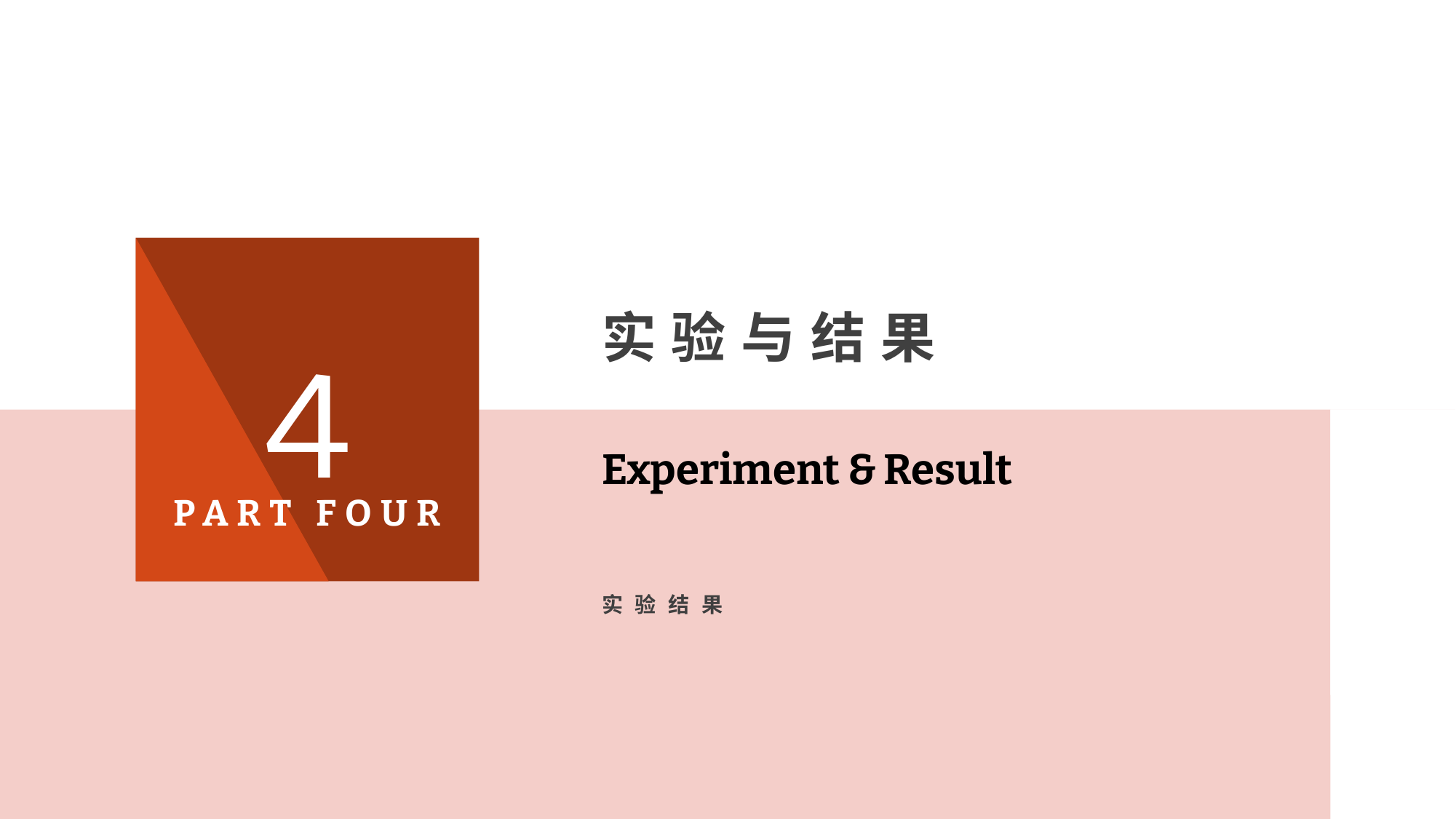

4
PART FOUR
实验与结果

Experiment & Result
实验结果